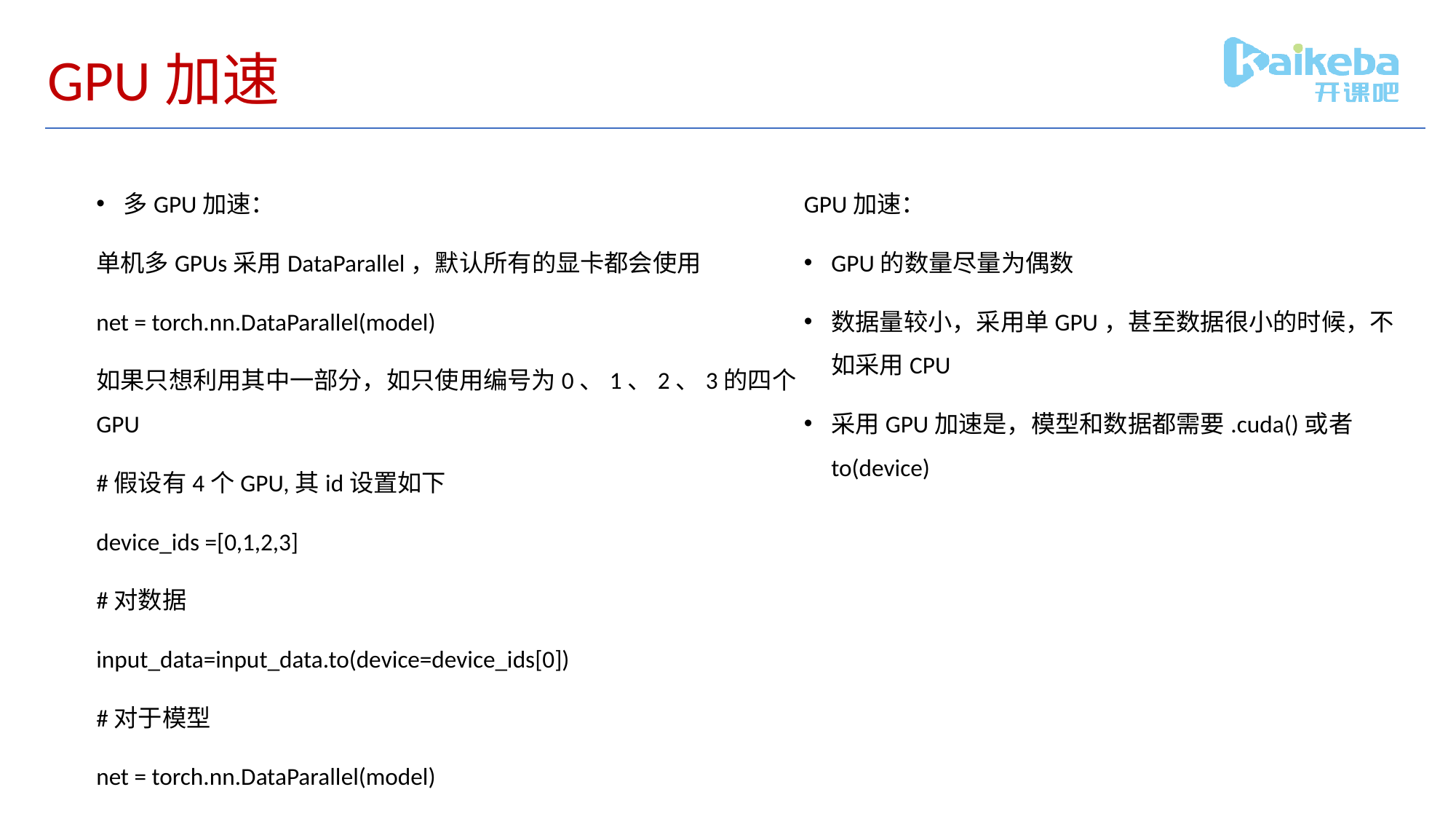

# GPU加速
多GPU加速：
单机多GPUs采用DataParallel，默认所有的显卡都会使用
net = torch.nn.DataParallel(model)
如果只想利用其中一部分，如只使用编号为0、1、2、3的四个GPU
#假设有4个GPU,其id设置如下
device_ids =[0,1,2,3]
#对数据
input_data=input_data.to(device=device_ids[0])
#对于模型
net = torch.nn.DataParallel(model)
net.to(device)

GPU加速：
GPU的数量尽量为偶数
数据量较小，采用单GPU，甚至数据很小的时候，不如采用CPU
采用GPU加速是，模型和数据都需要.cuda()或者 to(device)